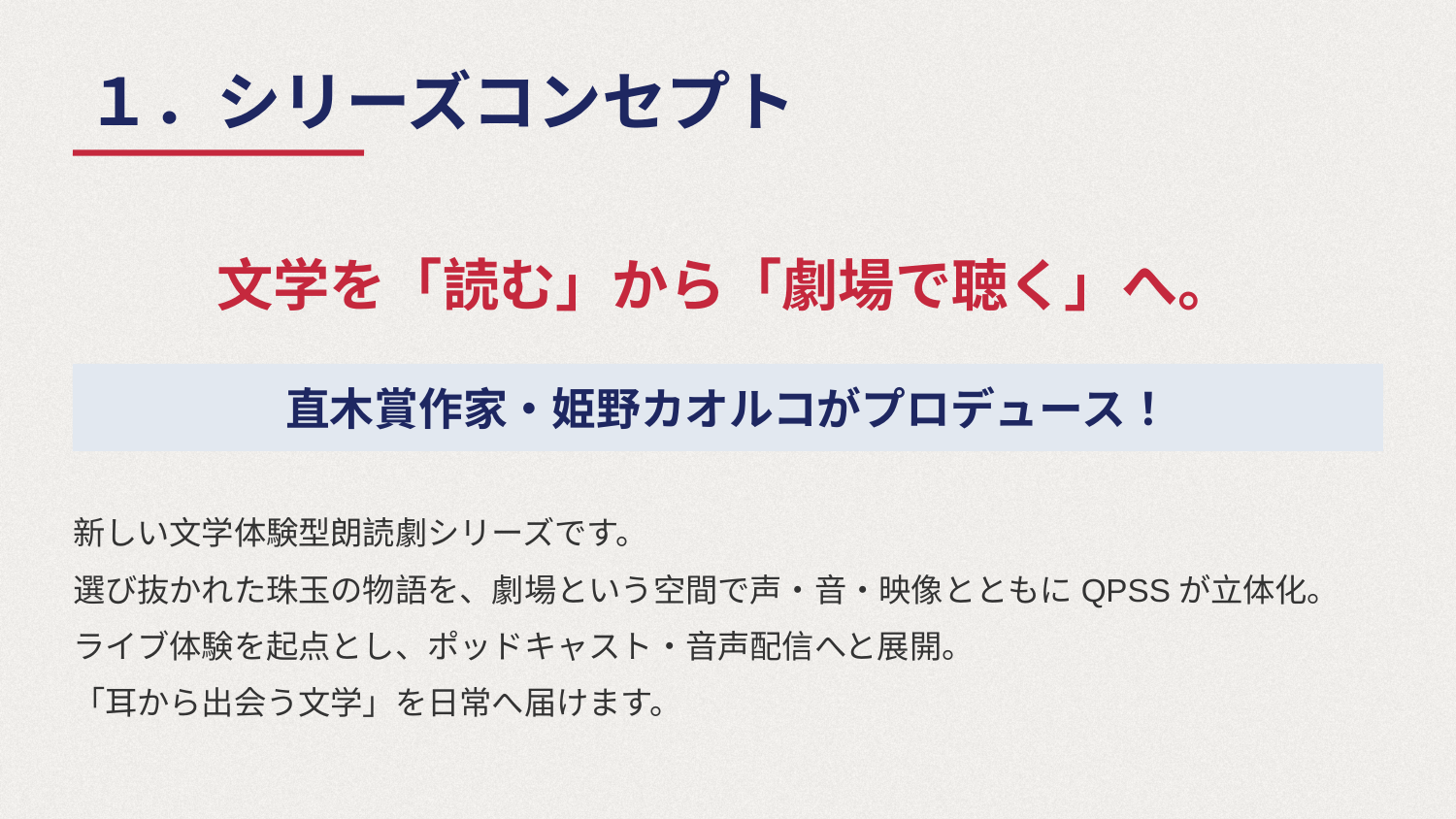

１．シリーズコンセプト

文学を「読む」から「劇場で聴く」へ。
直木賞作家・姫野カオルコがプロデュース！
新しい文学体験型朗読劇シリーズです。
選び抜かれた珠玉の物語を、劇場という空間で声・音・映像とともにQPSSが立体化。
ライブ体験を起点とし、ポッドキャスト・音声配信へと展開。
「耳から出会う文学」を日常へ届けます。